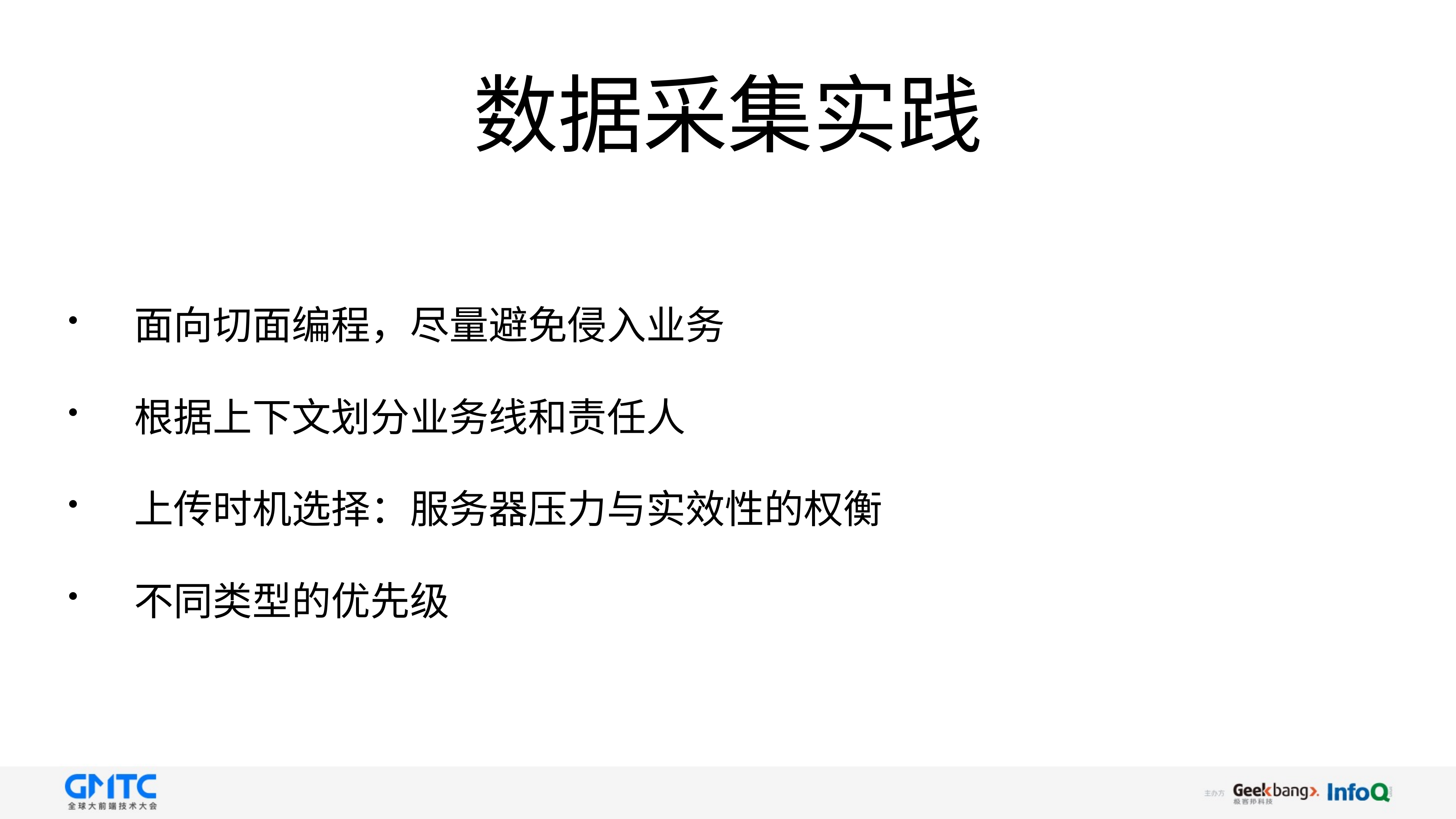

# 数据采集实践
面向切面编程，尽量避免侵入业务
根据上下文划分业务线和责任人
上传时机选择：服务器压力与实效性的权衡
不同类型的优先级